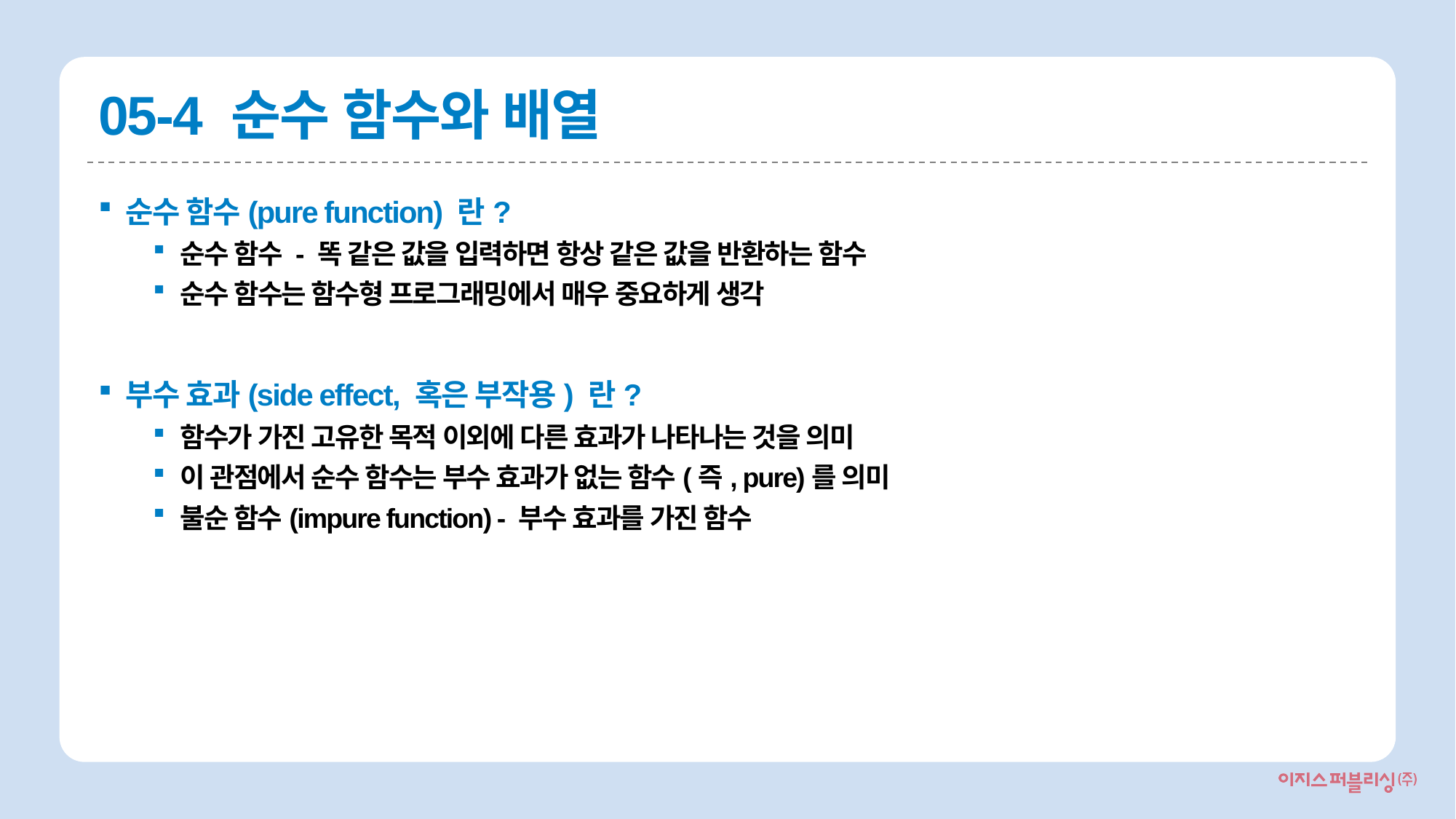

# 05-4 순수 함수와 배열
순수 함수(pure function) 란?
순수 함수 - 똑 같은 값을 입력하면 항상 같은 값을 반환하는 함수
순수 함수는 함수형 프로그래밍에서 매우 중요하게 생각

부수 효과(side effect, 혹은 부작용) 란?
함수가 가진 고유한 목적 이외에 다른 효과가 나타나는 것을 의미
이 관점에서 순수 함수는 부수 효과가 없는 함수(즉, pure)를 의미
불순 함수(impure function) - 부수 효과를 가진 함수